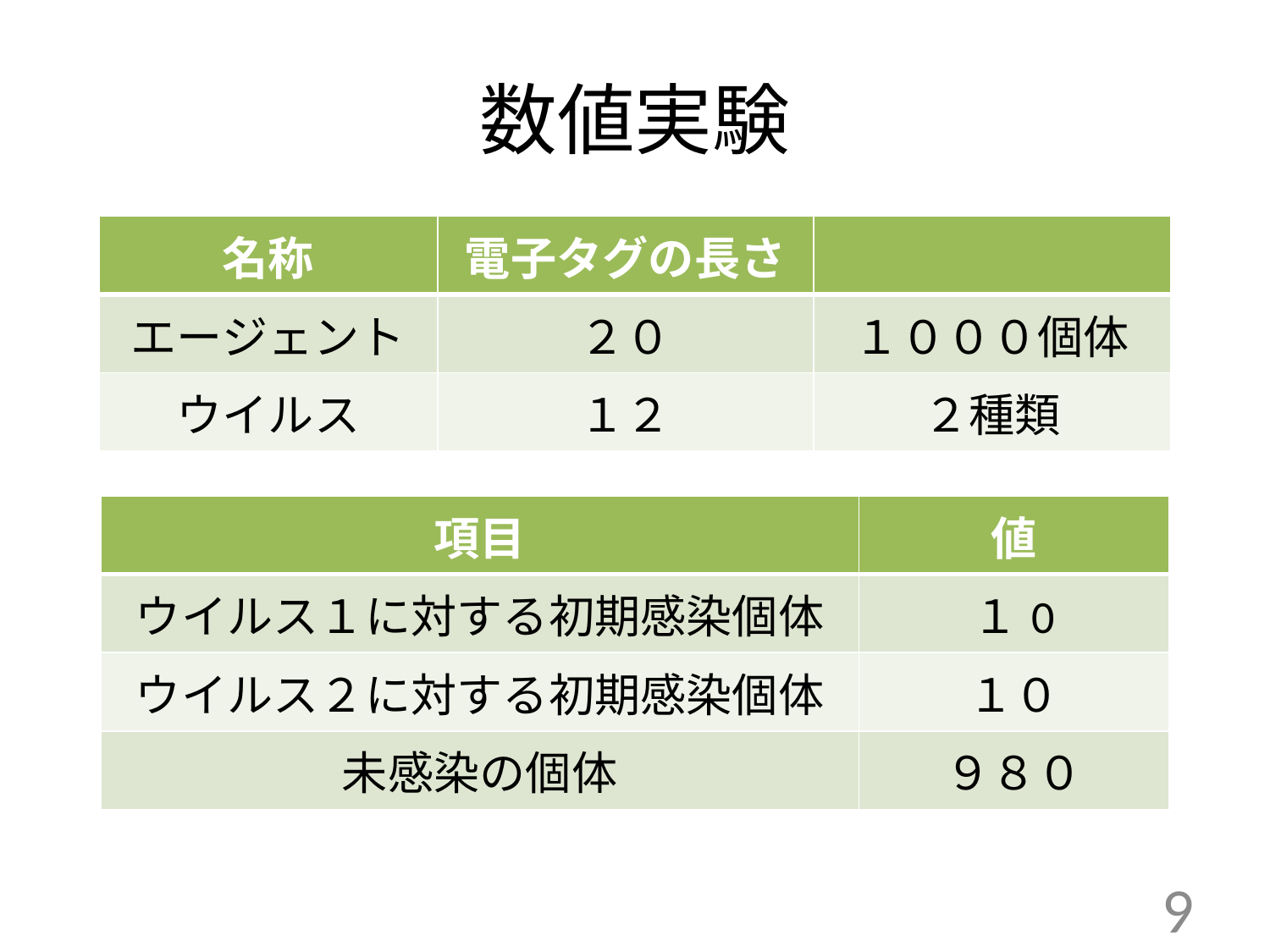

# 数値実験
| 名称 | 電子タグの長さ |  |
| --- | --- | --- |
| エージェント | ２０ | １０００個体 |
| ウイルス | １２ | ２種類 |
| 項目 | 値 |
| --- | --- |
| ウイルス１に対する初期感染個体 | １0 |
| ウイルス２に対する初期感染個体 | １０ |
| 未感染の個体 | ９８０ |
9